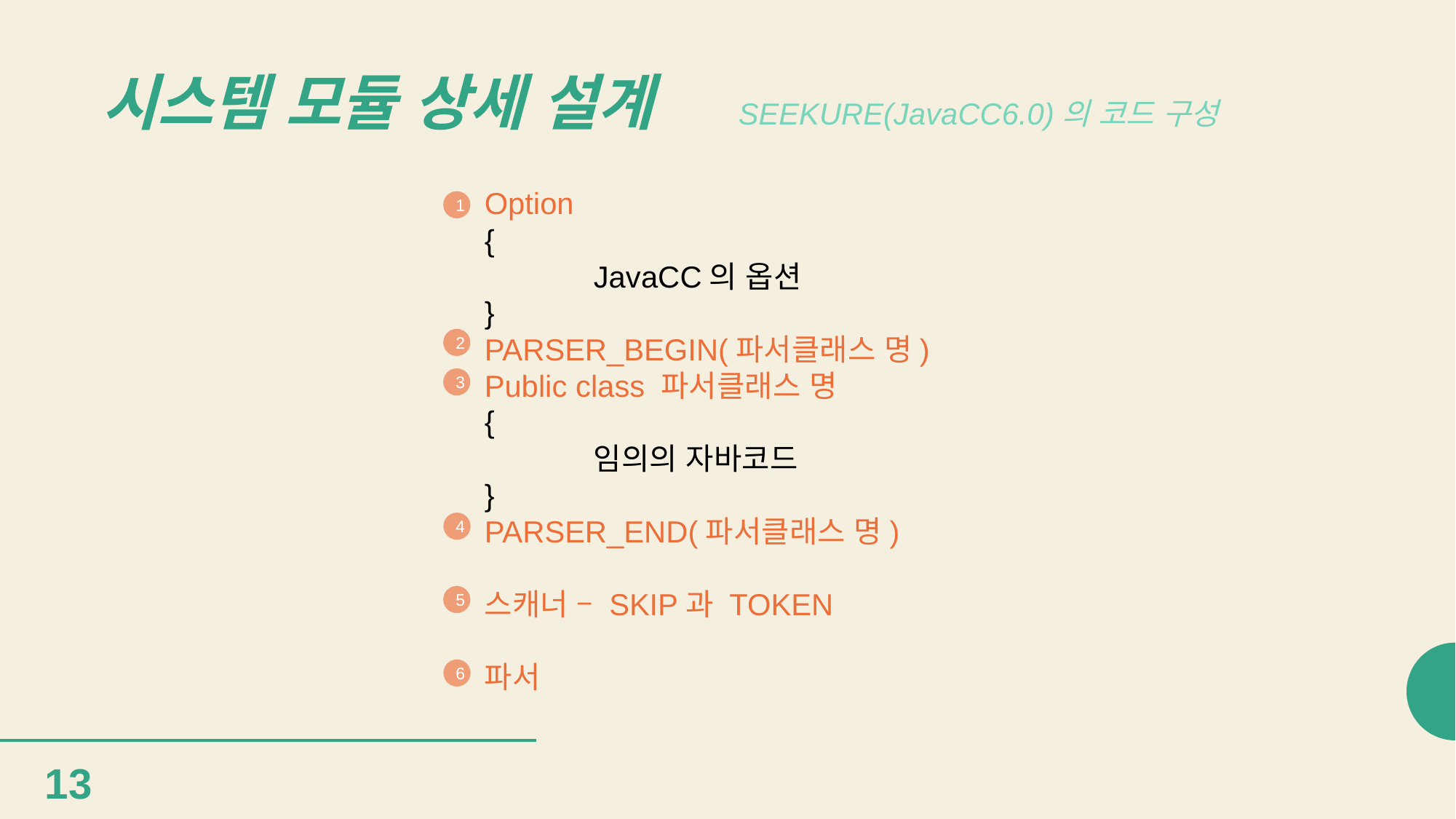

# 시스템 모듈 상세 설계
SEEKURE(JavaCC6.0)의 코드 구성
Option
{
	JavaCC의 옵션
}
PARSER_BEGIN(파서클래스 명)
Public class 파서클래스 명
{
	임의의 자바코드
}
PARSER_END(파서클래스 명)

스캐너 – SKIP과 TOKEN

파서
1
2
3
4
5
6
13